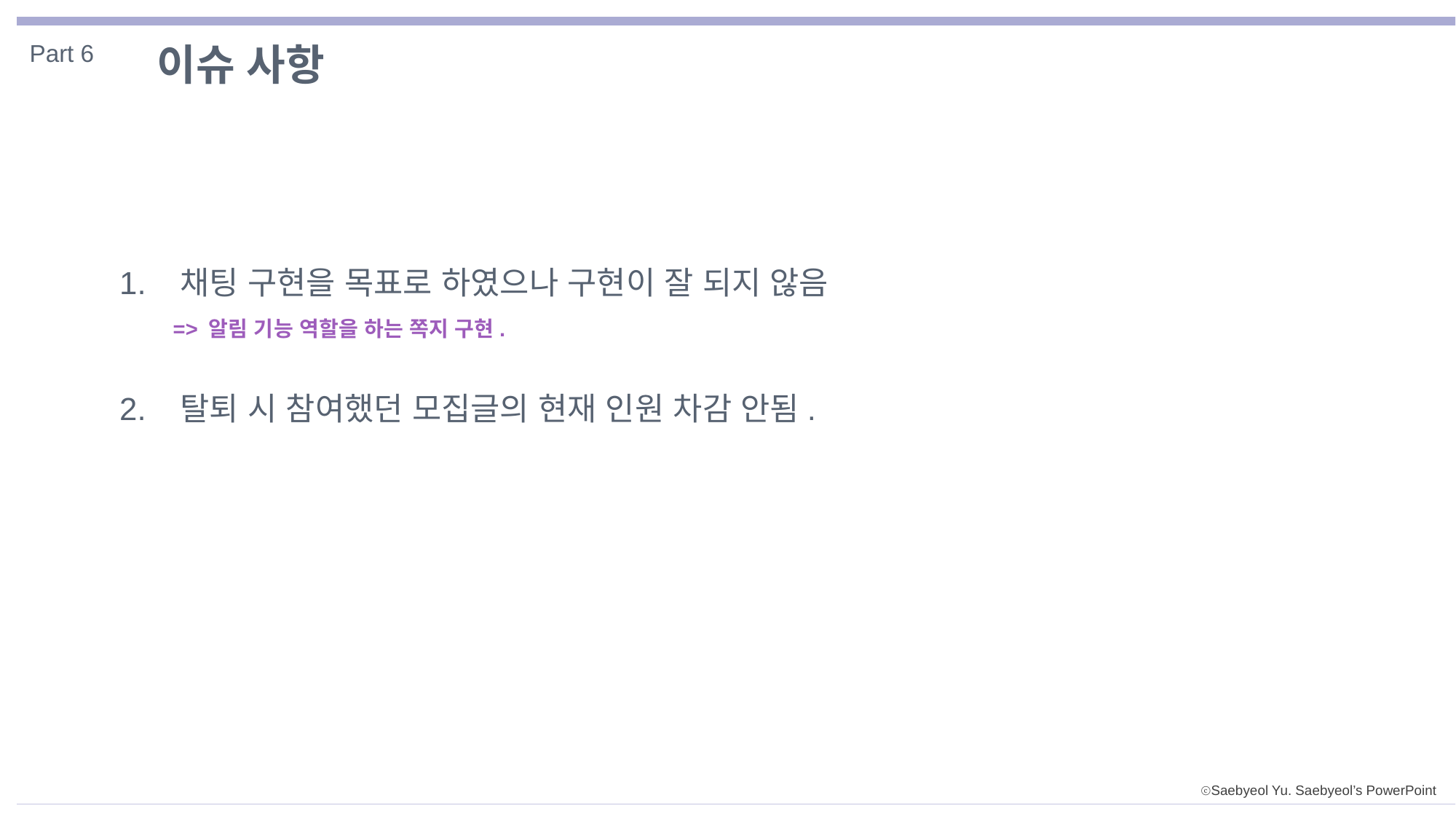

Part 6
이슈 사항

1.   채팅 구현을 목표로 하였으나 구현이 잘 되지 않음
      => 알림 기능 역할을 하는 쪽지 구현.

2.   탈퇴 시 참여했던 모집글의 현재 인원 차감 안됨.

ⓒSaebyeol Yu. Saebyeol’s PowerPoint